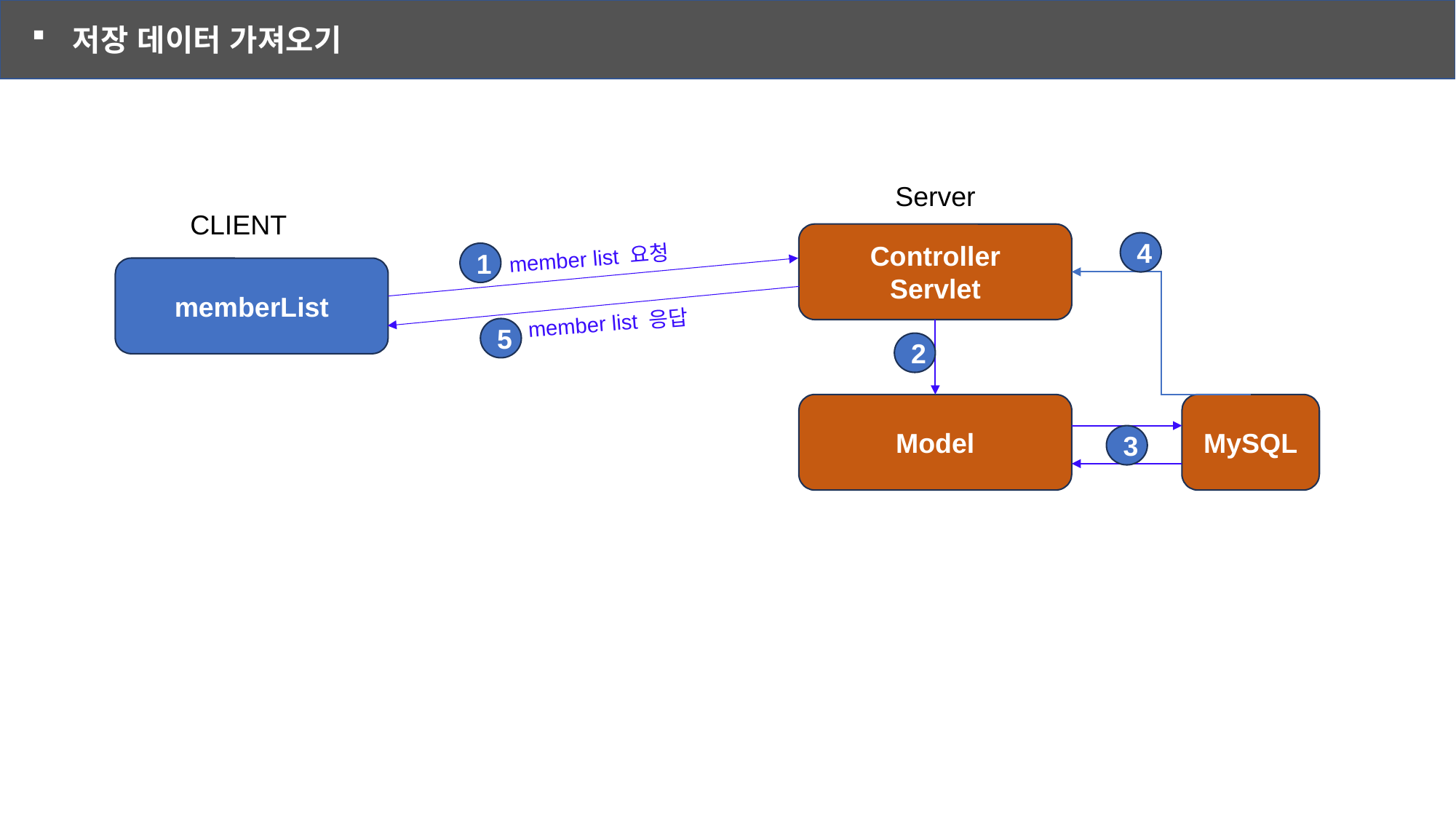

저장 데이터 가져오기
Server
CLIENT
Controller
Servlet
4
member list 요청
1
memberList
member list 응답
5
2
Model
MySQL
3